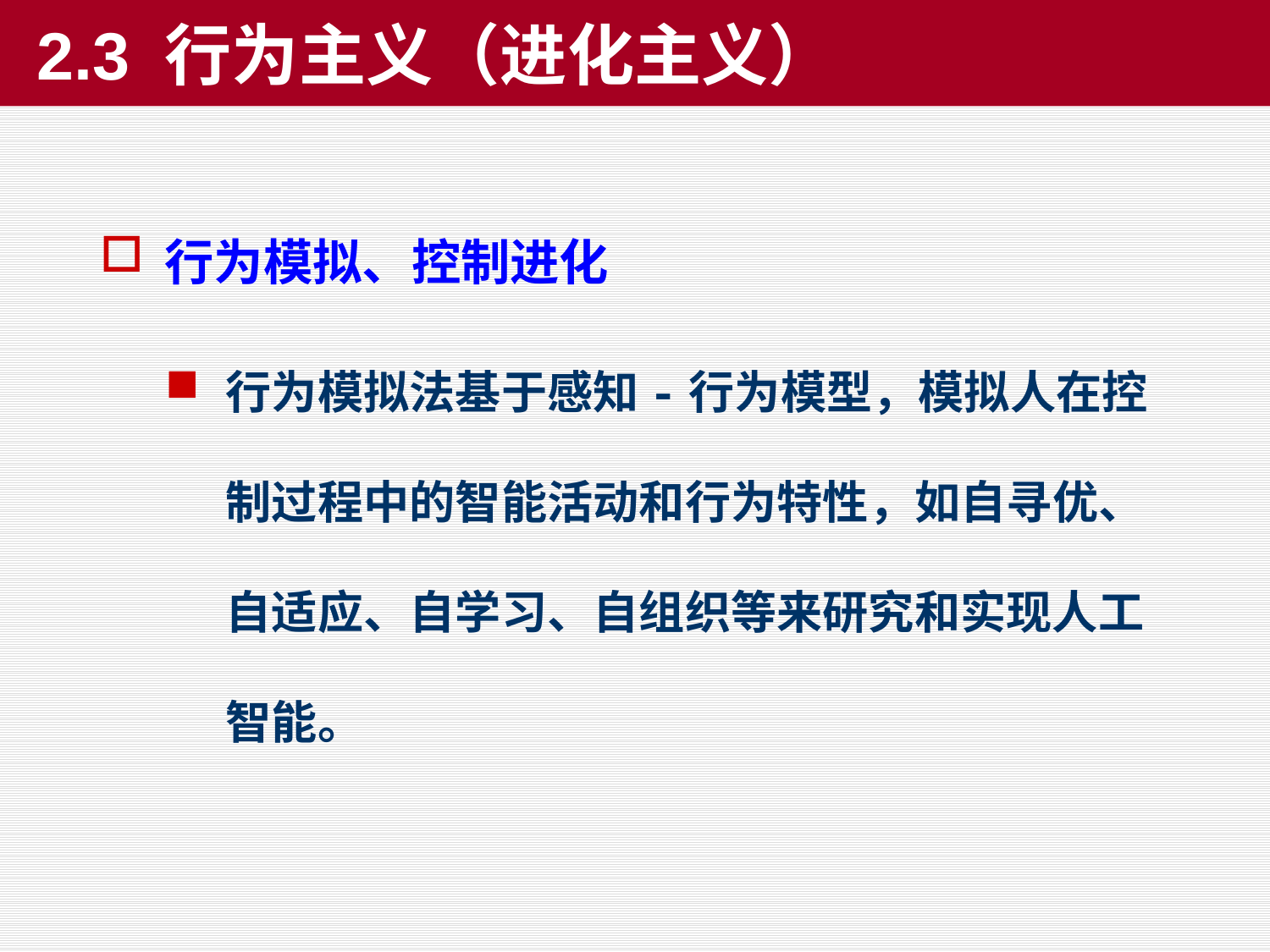

2.3 行为主义（进化主义）
行为模拟、控制进化
行为模拟法基于感知-行为模型，模拟人在控制过程中的智能活动和行为特性，如自寻优、自适应、自学习、自组织等来研究和实现人工智能。